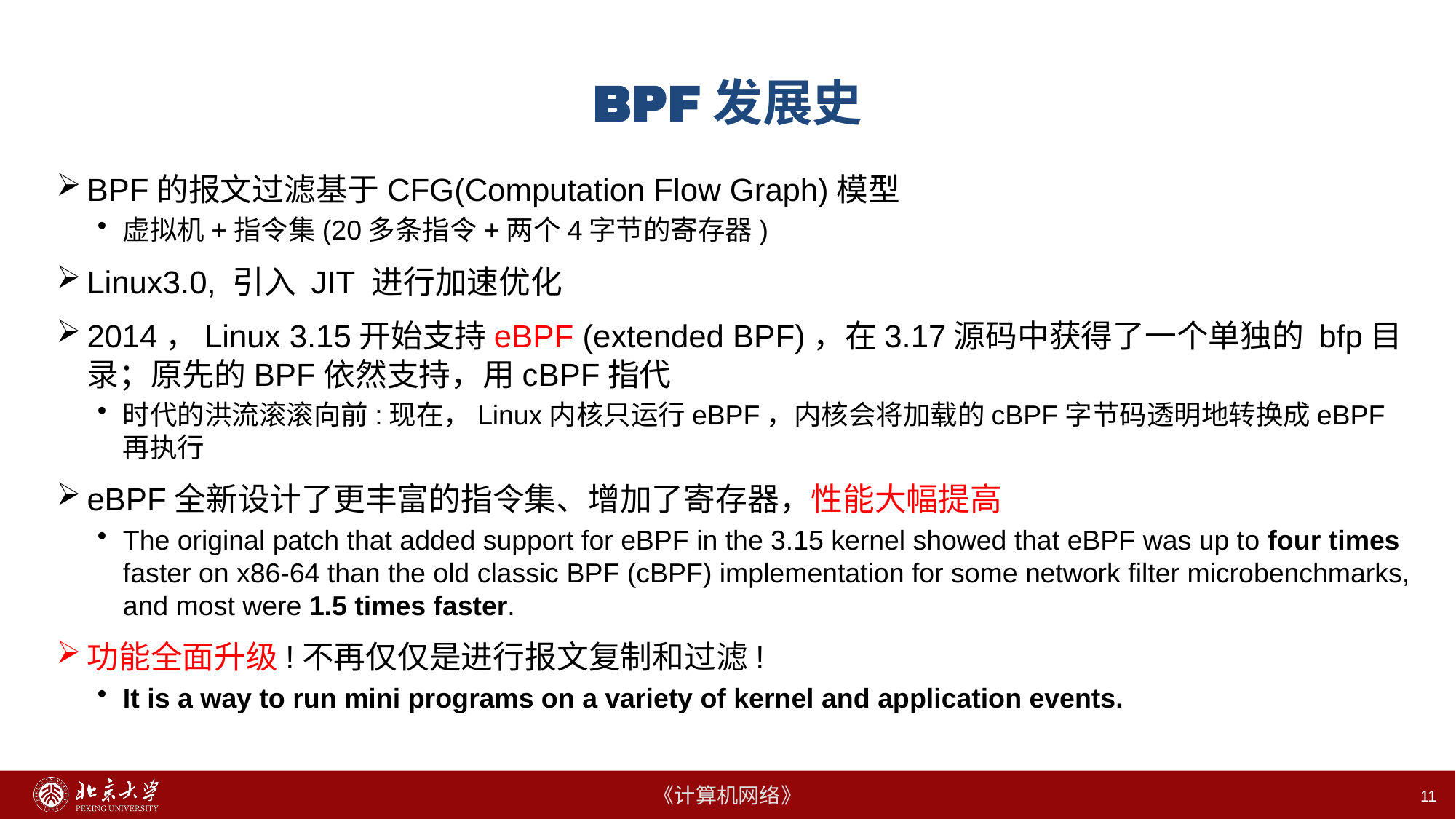

# BPF发展史
BPF的报文过滤基于CFG(Computation Flow Graph)模型
虚拟机+指令集(20多条指令+两个4字节的寄存器)
Linux3.0, 引入 JIT 进行加速优化
2014，Linux 3.15开始支持eBPF (extended BPF)，在3.17源码中获得了一个单独的 bfp目录；原先的BPF依然支持，用cBPF指代
时代的洪流滚滚向前:现在，Linux内核只运行eBPF，内核会将加载的cBPF字节码透明地转换成eBPF再执行
eBPF全新设计了更丰富的指令集、增加了寄存器，性能大幅提高
The original patch that added support for eBPF in the 3.15 kernel showed that eBPF was up to four times faster on x86-64 than the old classic BPF (cBPF) implementation for some network filter microbenchmarks, and most were 1.5 times faster.
功能全面升级!不再仅仅是进行报文复制和过滤!
It is a way to run mini programs on a variety of kernel and application events.

11